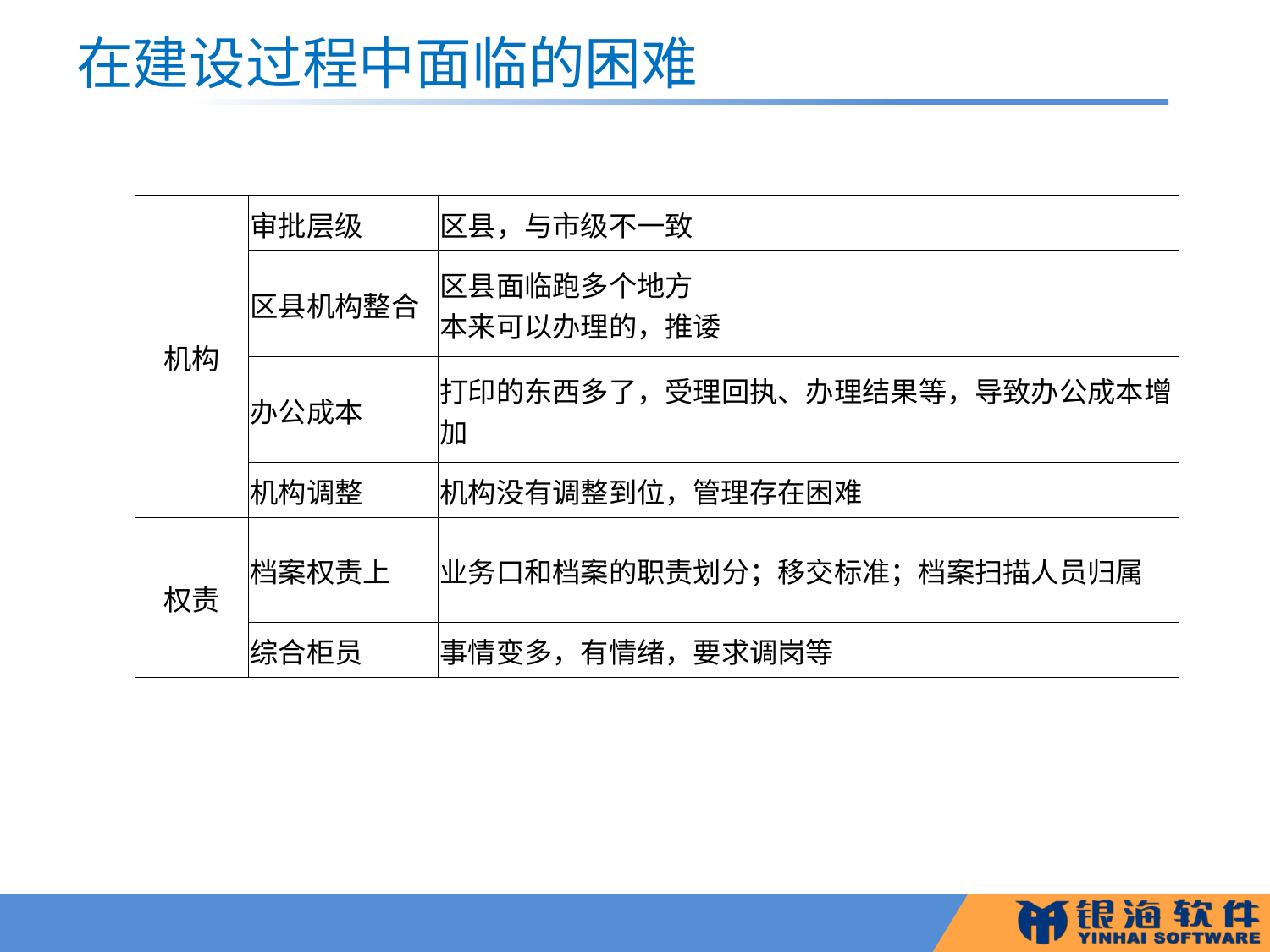

# 在建设过程中面临的困难
| 机构 | 审批层级 | 区县，与市级不一致 |
| --- | --- | --- |
|  | 区县机构整合 | 区县面临跑多个地方 本来可以办理的，推诿 |
|  | 办公成本 | 打印的东西多了，受理回执、办理结果等，导致办公成本增加 |
|  | 机构调整 | 机构没有调整到位，管理存在困难 |
| 权责 | 档案权责上 | 业务口和档案的职责划分；移交标准；档案扫描人员归属 |
|  | 综合柜员 | 事情变多，有情绪，要求调岗等 |